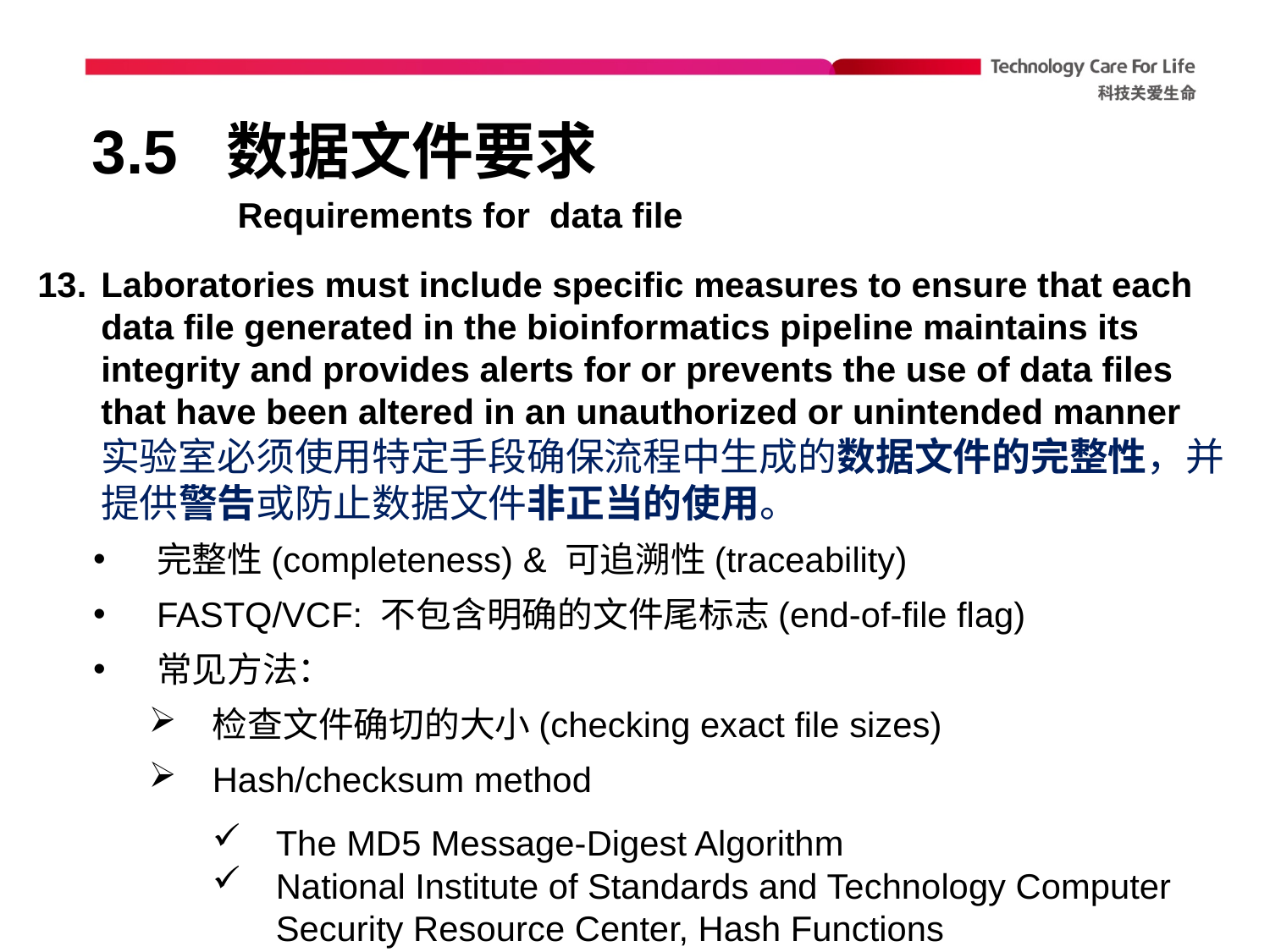

# 3.5  数据文件要求
Requirements for  data file
Laboratories must include specific measures to ensure that each data file generated in the bioinformatics pipeline maintains its integrity and provides alerts for or prevents the use of data files that have been altered in an unauthorized or unintended manner
实验室必须使用特定手段确保流程中生成的数据文件的完整性，并提供警告或防止数据文件非正当的使用。
完整性(completeness) & 可追溯性(traceability)
FASTQ/VCF: 不包含明确的文件尾标志(end-of-file flag)
常见方法：
检查文件确切的大小(checking exact file sizes)
Hash/checksum method
The MD5 Message-Digest Algorithm
National Institute of Standards and Technology Computer Security Resource Center, Hash Functions